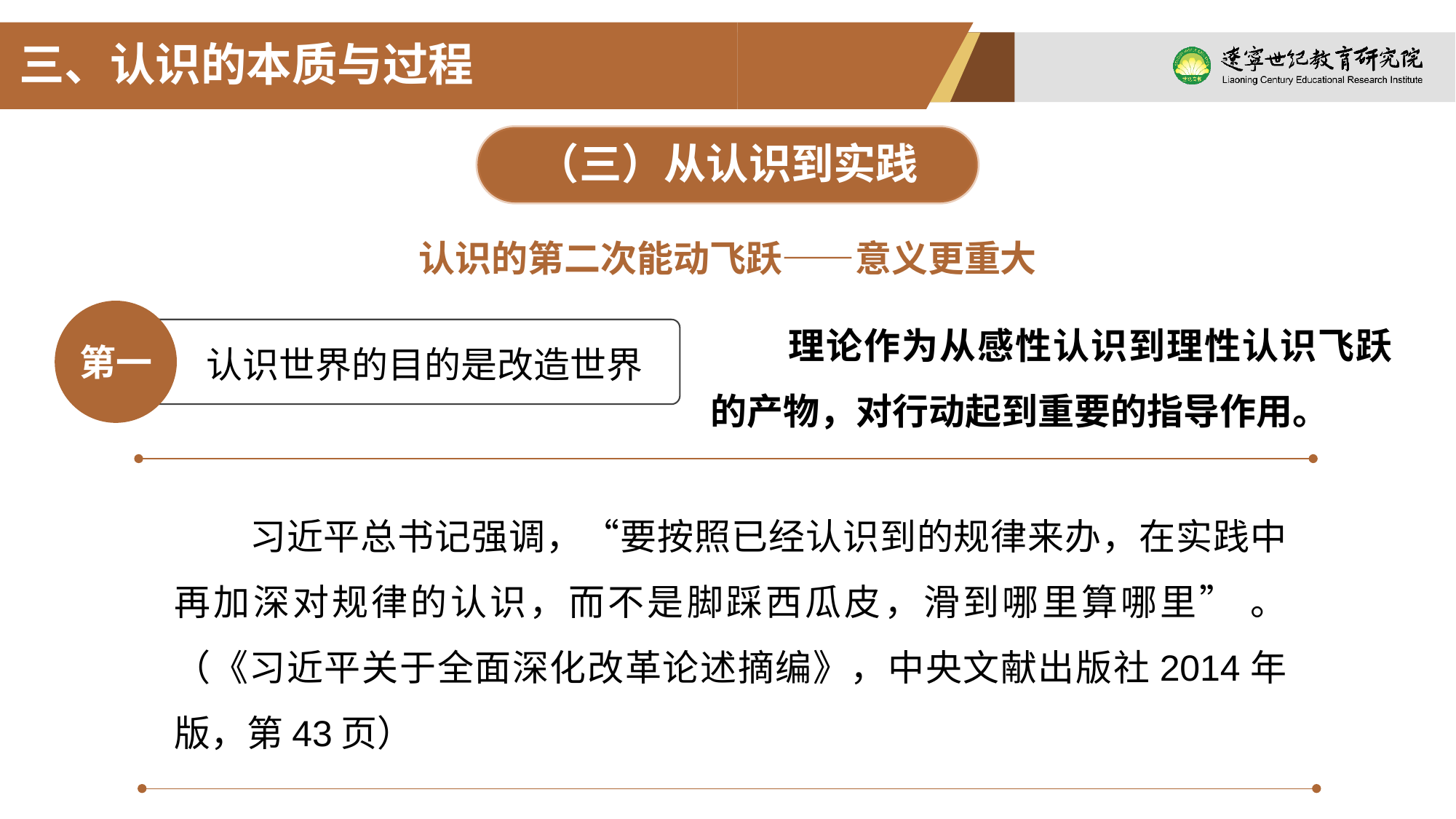

三、认识的本质与过程
（三）从认识到实践
认识的第二次能动飞跃——意义更重大
       理论作为从感性认识到理性认识飞跃的产物，对行动起到重要的指导作用。

认识世界的目的是改造世界
第一
习近平总书记强调，“要按照已经认识到的规律来办，在实践中再加深对规律的认识，而不是脚踩西瓜皮，滑到哪里算哪里” 。（《习近平关于全面深化改革论述摘编》，中央文献出版社2014年版，第43页）